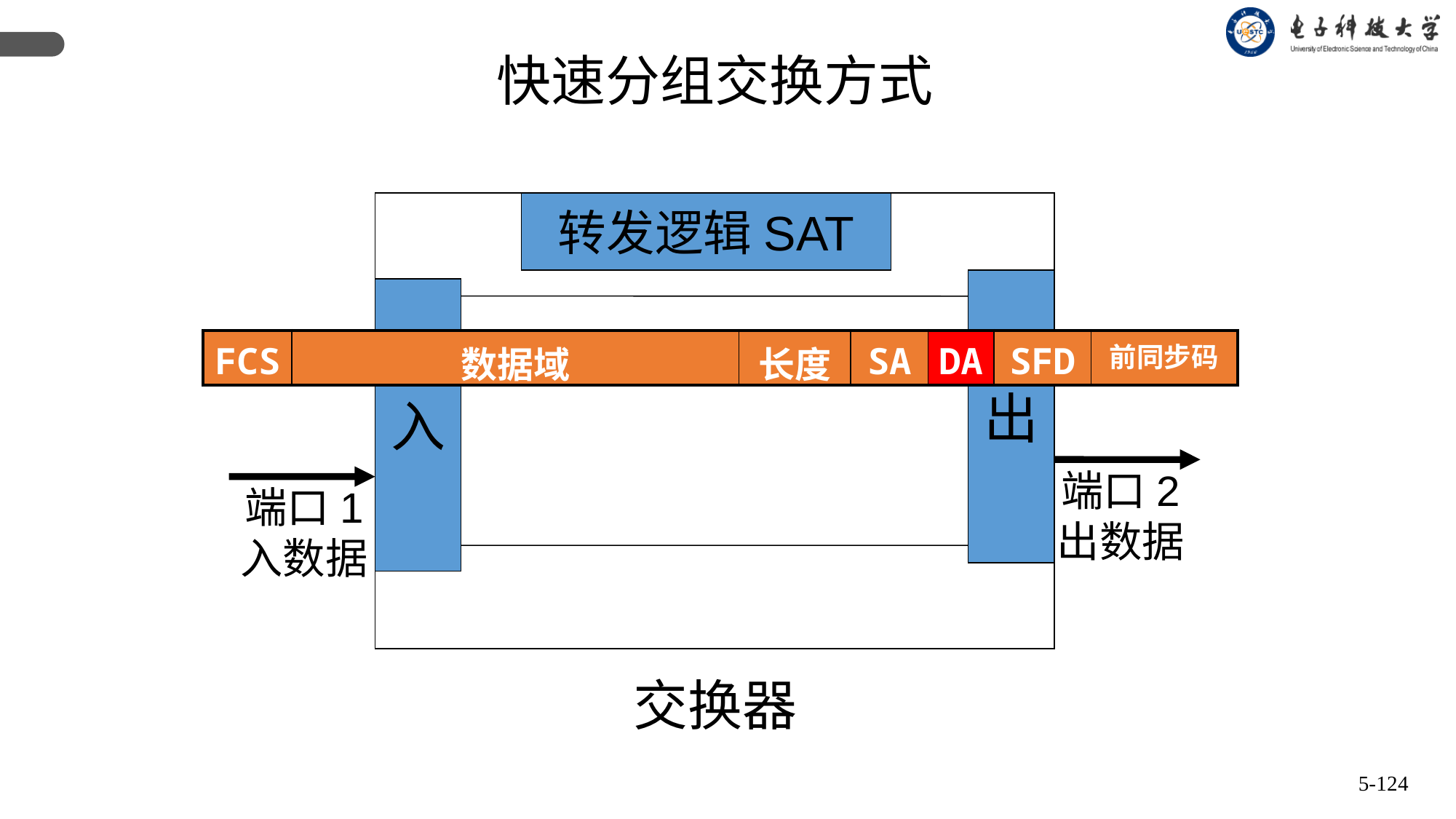

快速分组交换方式

转发逻辑SAT
出
入

| FCS | 数据域 | 长度 | SA | DA | SFD | 前同步码 |
| --- | --- | --- | --- | --- | --- | --- |
端口2
出数据

端口1
入数据

交换器
5-124